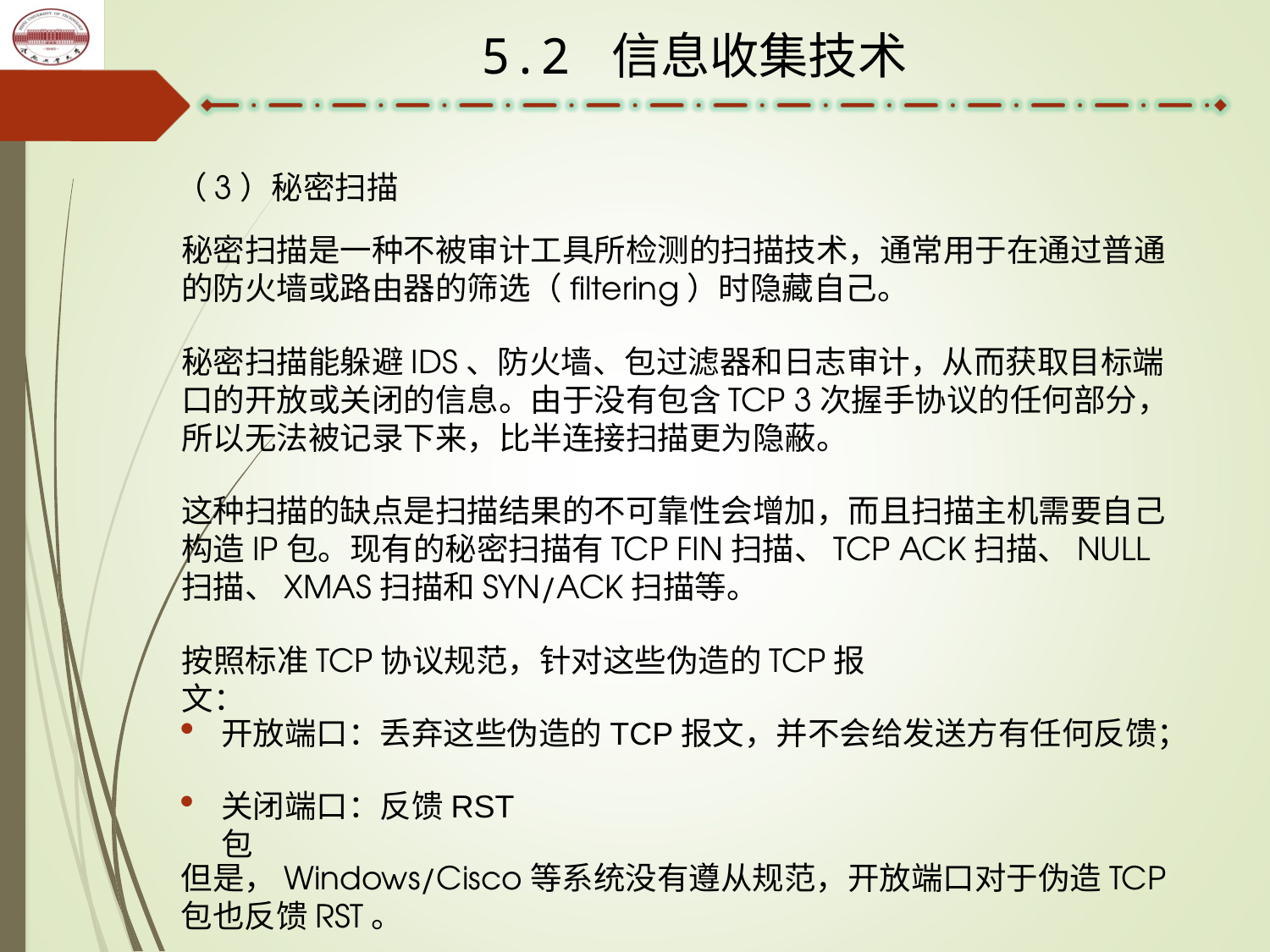

5.2 信息收集技术
（3）秘密扫描
秘密扫描是一种不被审计工具所检测的扫描技术，通常用于在通过普通的防火墙或路由器的筛选（filtering）时隐藏自己。
秘密扫描能躲避IDS、防火墙、包过滤器和日志审计，从而获取目标端口的开放或关闭的信息。由于没有包含TCP 3次握手协议的任何部分，所以无法被记录下来，比半连接扫描更为隐蔽。
这种扫描的缺点是扫描结果的不可靠性会增加，而且扫描主机需要自己构造IP包。现有的秘密扫描有TCP FIN扫描、TCP ACK扫描、NULL扫描、XMAS扫描和SYN/ACK扫描等。
按照标准TCP协议规范，针对这些伪造的TCP报文：
开放端口：丢弃这些伪造的TCP报文，并不会给发送方有任何反馈；
关闭端口：反馈RST包
但是，Windows/Cisco等系统没有遵从规范，开放端口对于伪造TCP包也反馈RST。